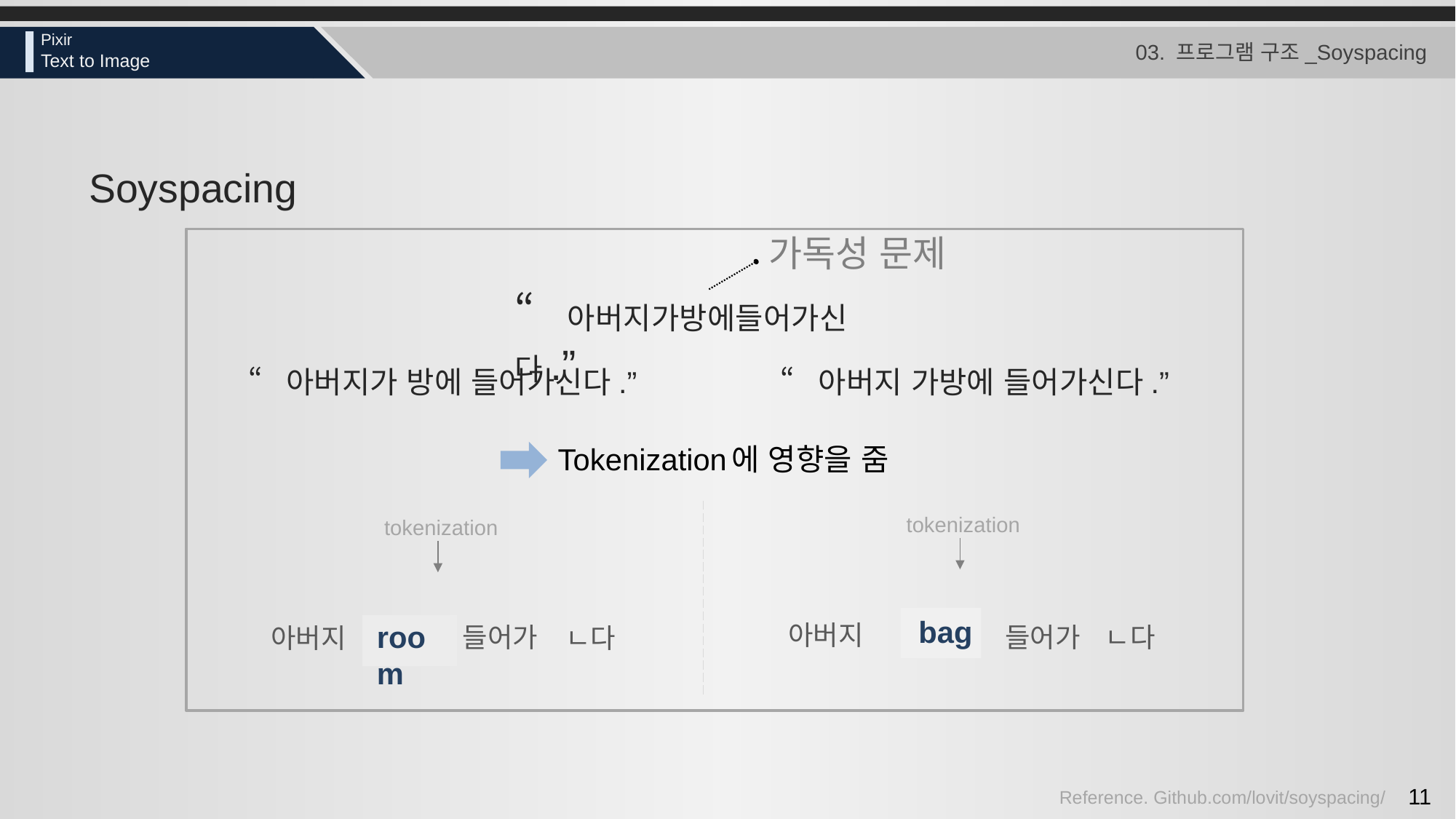

# 03. 프로그램 구조_Soyspacing
Soyspacing
가독성 문제

“아버지가방에들어가신다.”
“아버지가 방에 들어가신다.”
“아버지 가방에 들어가신다.”
Tokenization 에 영향을 줌

tokenization
가방
아버지
들어가
ㄴ다
tokenization
방
들어가
아버지
ㄴ다
bag

room

Reference. Github.com/lovit/soyspacing/